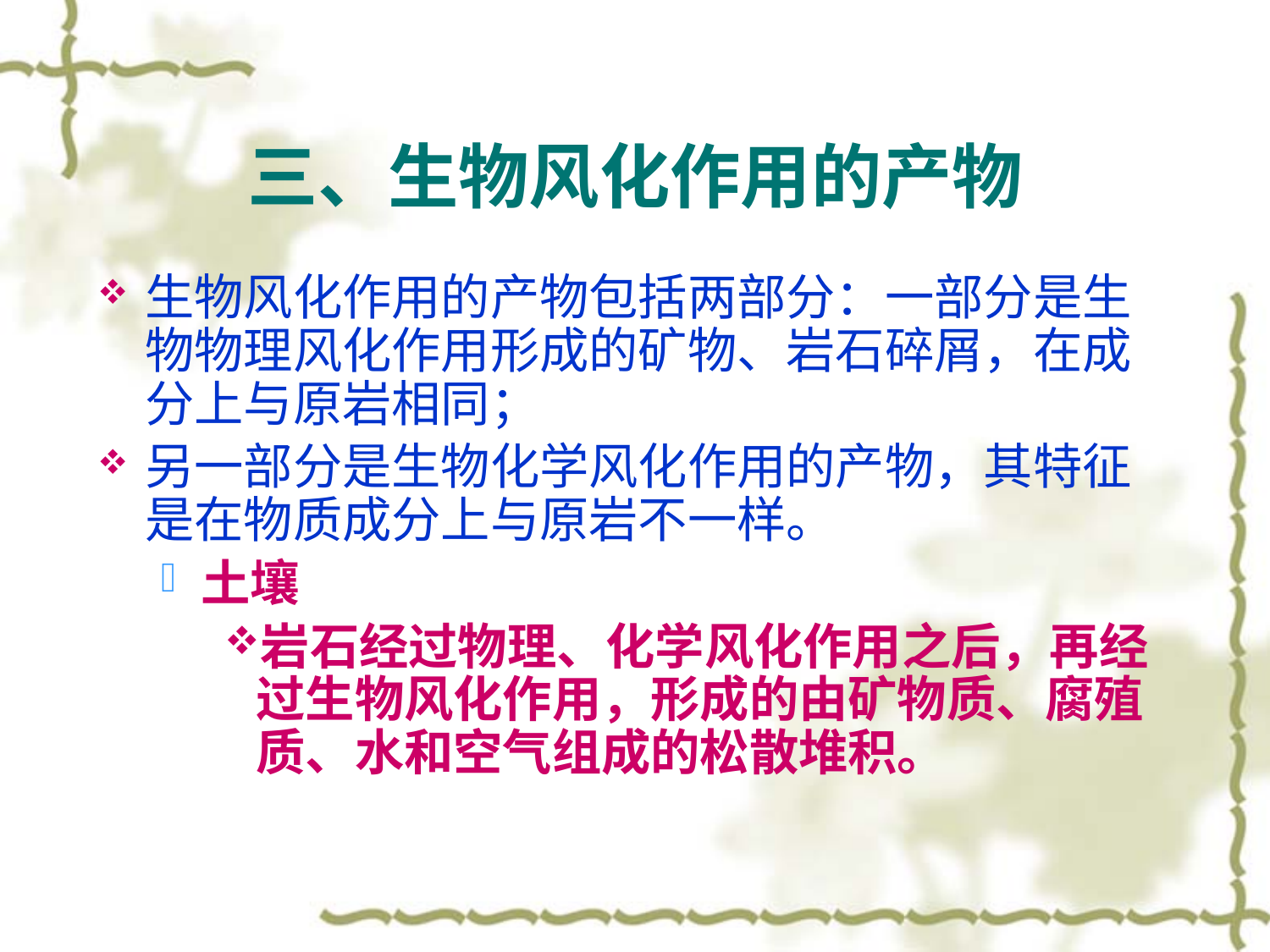

# 三、生物风化作用的产物
生物风化作用的产物包括两部分：一部分是生物物理风化作用形成的矿物、岩石碎屑，在成分上与原岩相同；
另一部分是生物化学风化作用的产物，其特征是在物质成分上与原岩不一样。
土壤
岩石经过物理、化学风化作用之后，再经过生物风化作用，形成的由矿物质、腐殖质、水和空气组成的松散堆积。